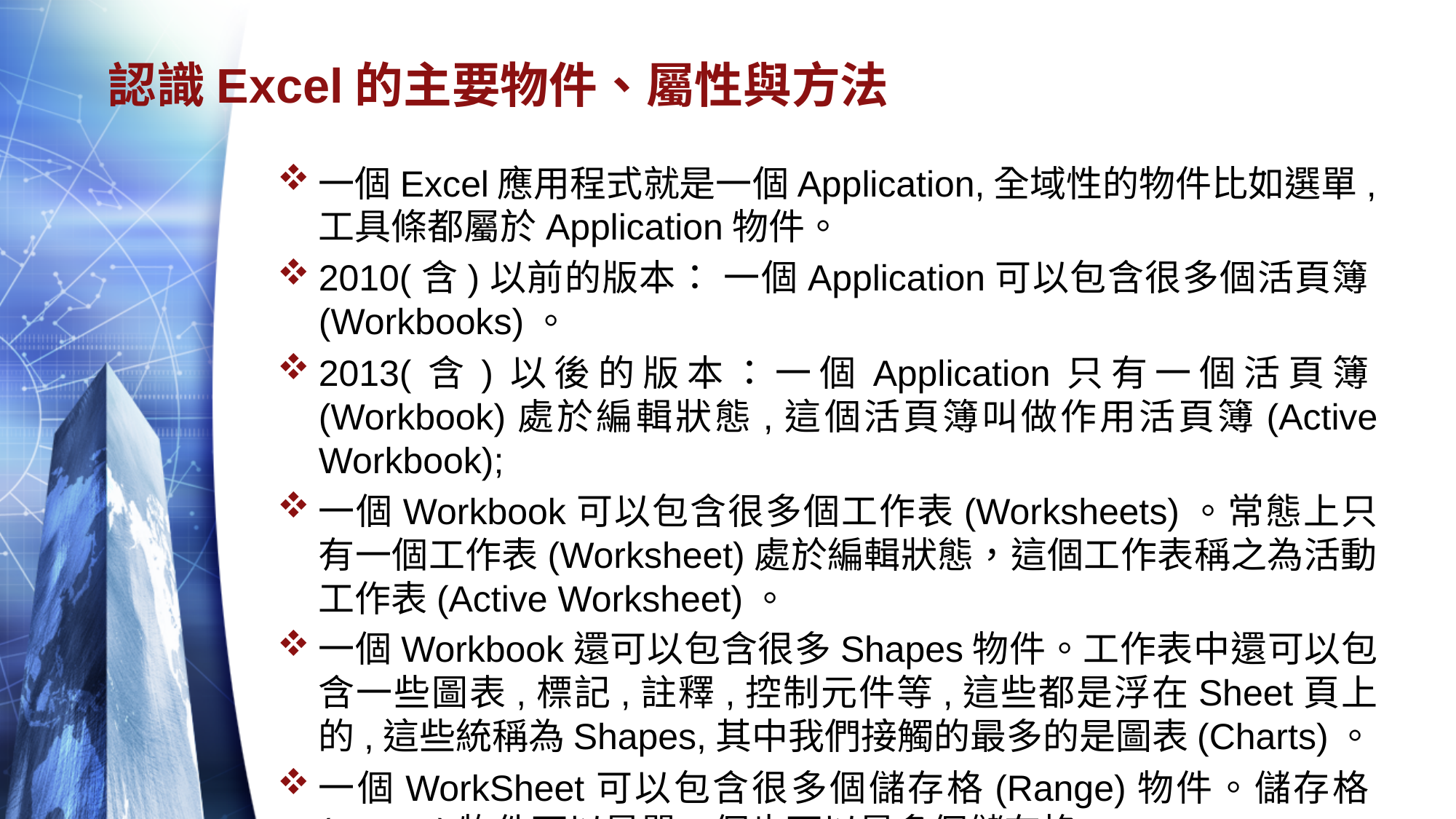

# 認識Excel的主要物件、屬性與方法
一個Excel應用程式就是一個Application,全域性的物件比如選單,工具條都屬於Application物件。
2010(含)以前的版本： 一個Application可以包含很多個活頁簿(Workbooks)。
2013(含)以後的版本：一個Application只有一個活頁簿(Workbook)處於編輯狀態,這個活頁簿叫做作用活頁簿(Active Workbook);
一個Workbook可以包含很多個工作表(Worksheets)。常態上只有一個工作表(Worksheet)處於編輯狀態，這個工作表稱之為活動工作表(Active Worksheet)。
一個Workbook還可以包含很多Shapes物件。工作表中還可以包含一些圖表,標記,註釋,控制元件等,這些都是浮在Sheet頁上的,這些統稱為Shapes,其中我們接觸的最多的是圖表(Charts)。
一個WorkSheet可以包含很多個儲存格(Range)物件。儲存格(Range)物件可以是單一個也可以是多個儲存格。